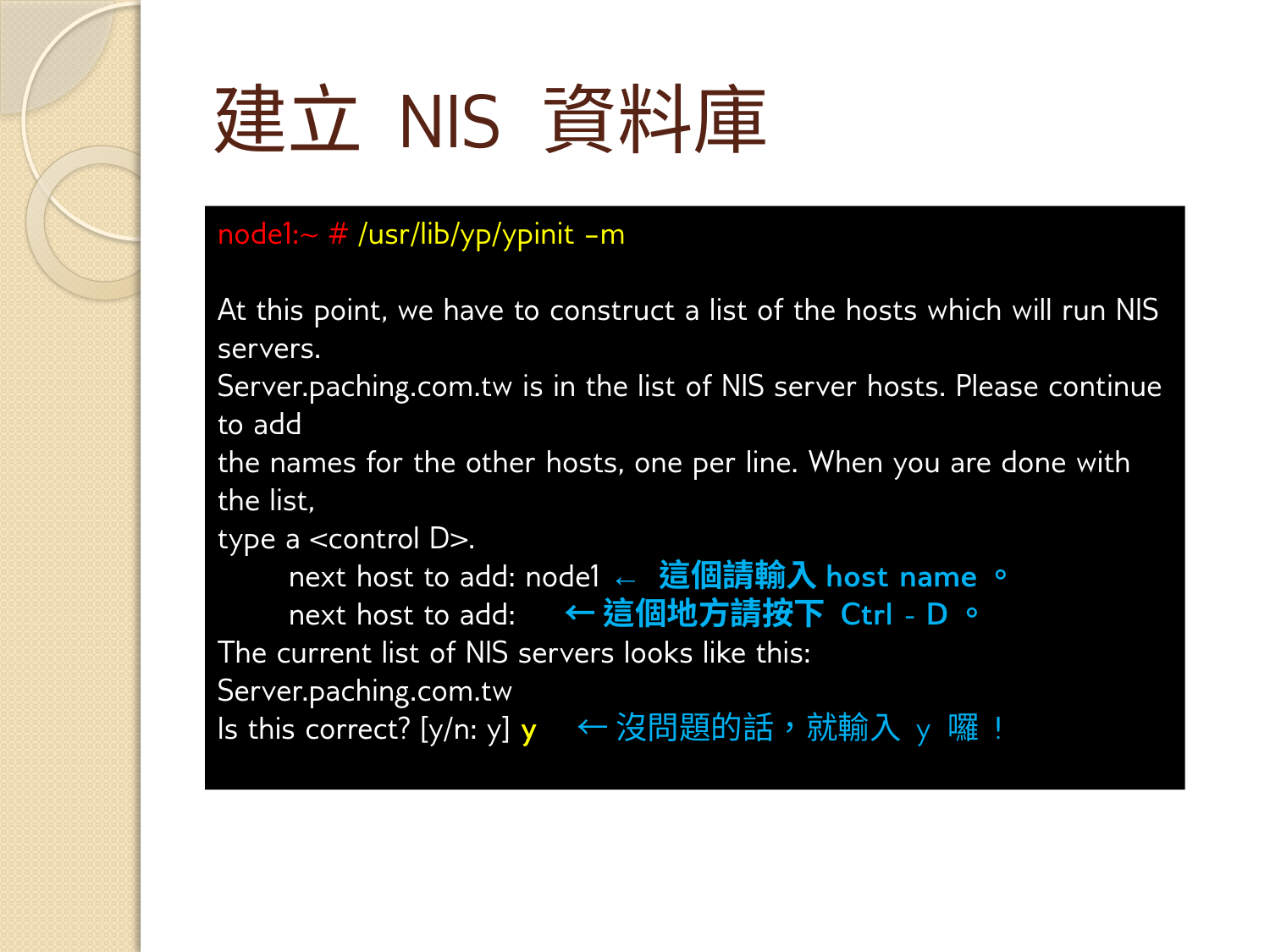

# 建立 NIS 資料庫
node1:~ # /usr/lib/yp/ypinit –m

At this point, we have to construct a list of the hosts which will run NIS servers.
Server.paching.com.tw is in the list of NIS server hosts. Please continue to add
the names for the other hosts, one per line. When you are done with the list,
type a <control D>.
　　next host to add: node1 ← 這個請輸入host name。
　　next host to add: 　← 這個地方請按下 Ctrl - D。
The current list of NIS servers looks like this:
Server.paching.com.tw
Is this correct? [y/n: y] y　← 沒問題的話，就輸入 y 囉 !